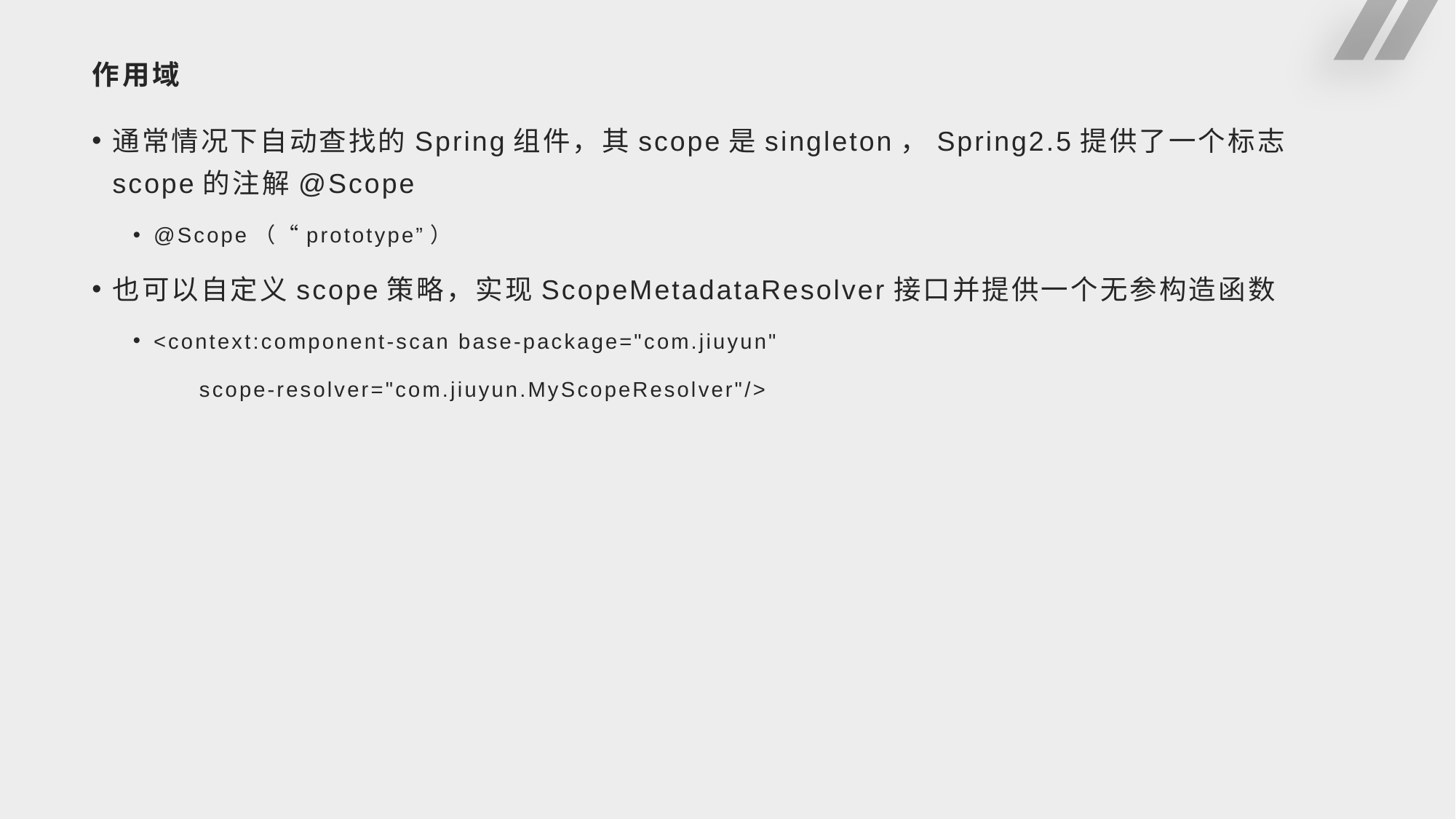

# 作用域
通常情况下自动查找的Spring组件，其scope是singleton，Spring2.5提供了一个标志scope的注解@Scope
@Scope（“prototype”）
也可以自定义scope策略，实现ScopeMetadataResolver接口并提供一个无参构造函数
<context:component-scan base-package="com.jiuyun"
        scope-resolver="com.jiuyun.MyScopeResolver"/>